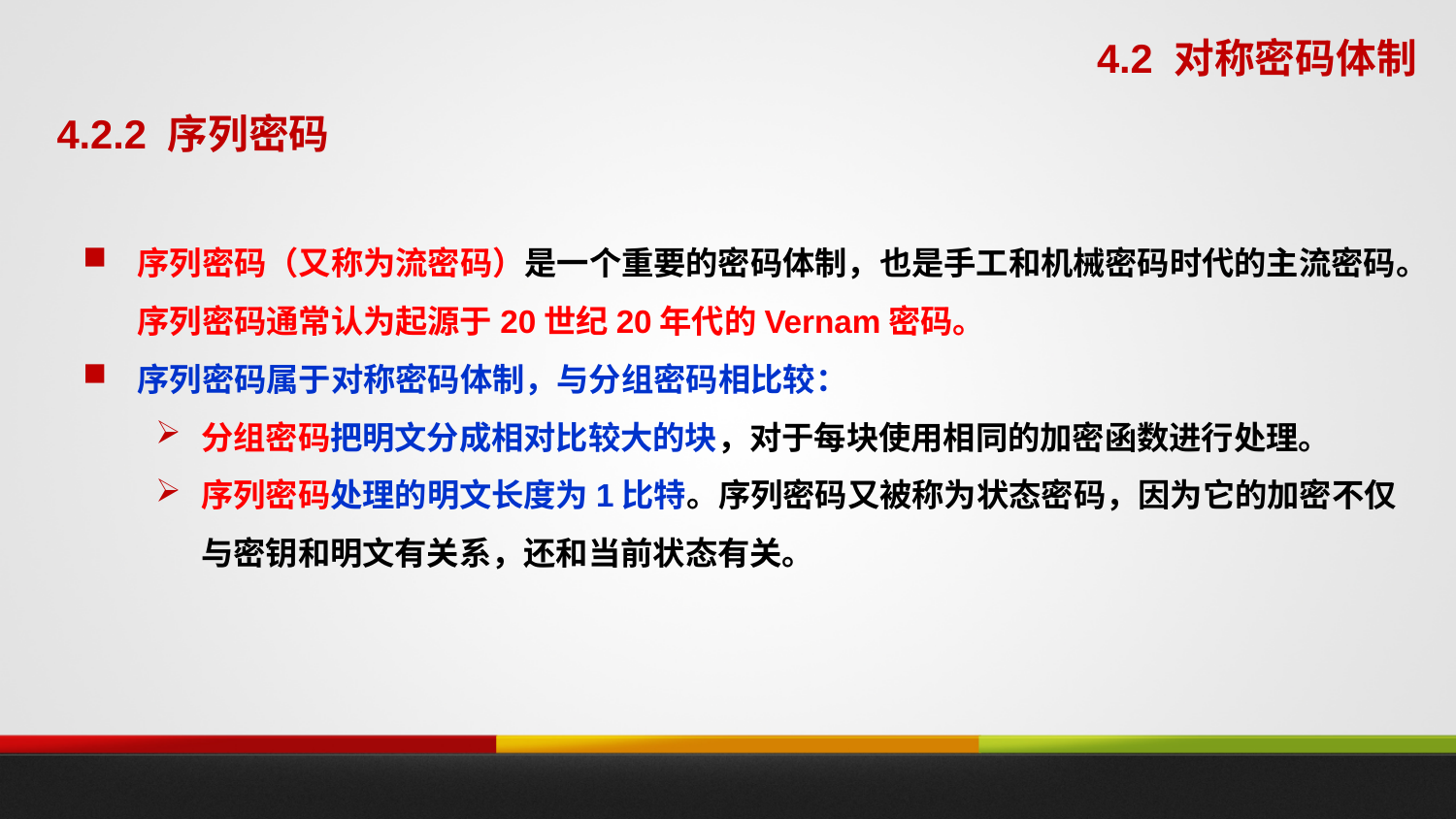

4.2 对称密码体制
4.2.2 序列密码
序列密码（又称为流密码）是一个重要的密码体制，也是手工和机械密码时代的主流密码。序列密码通常认为起源于20世纪20年代的Vernam密码。
序列密码属于对称密码体制，与分组密码相比较：
分组密码把明文分成相对比较大的块，对于每块使用相同的加密函数进行处理。
序列密码处理的明文长度为1比特。序列密码又被称为状态密码，因为它的加密不仅与密钥和明文有关系，还和当前状态有关。